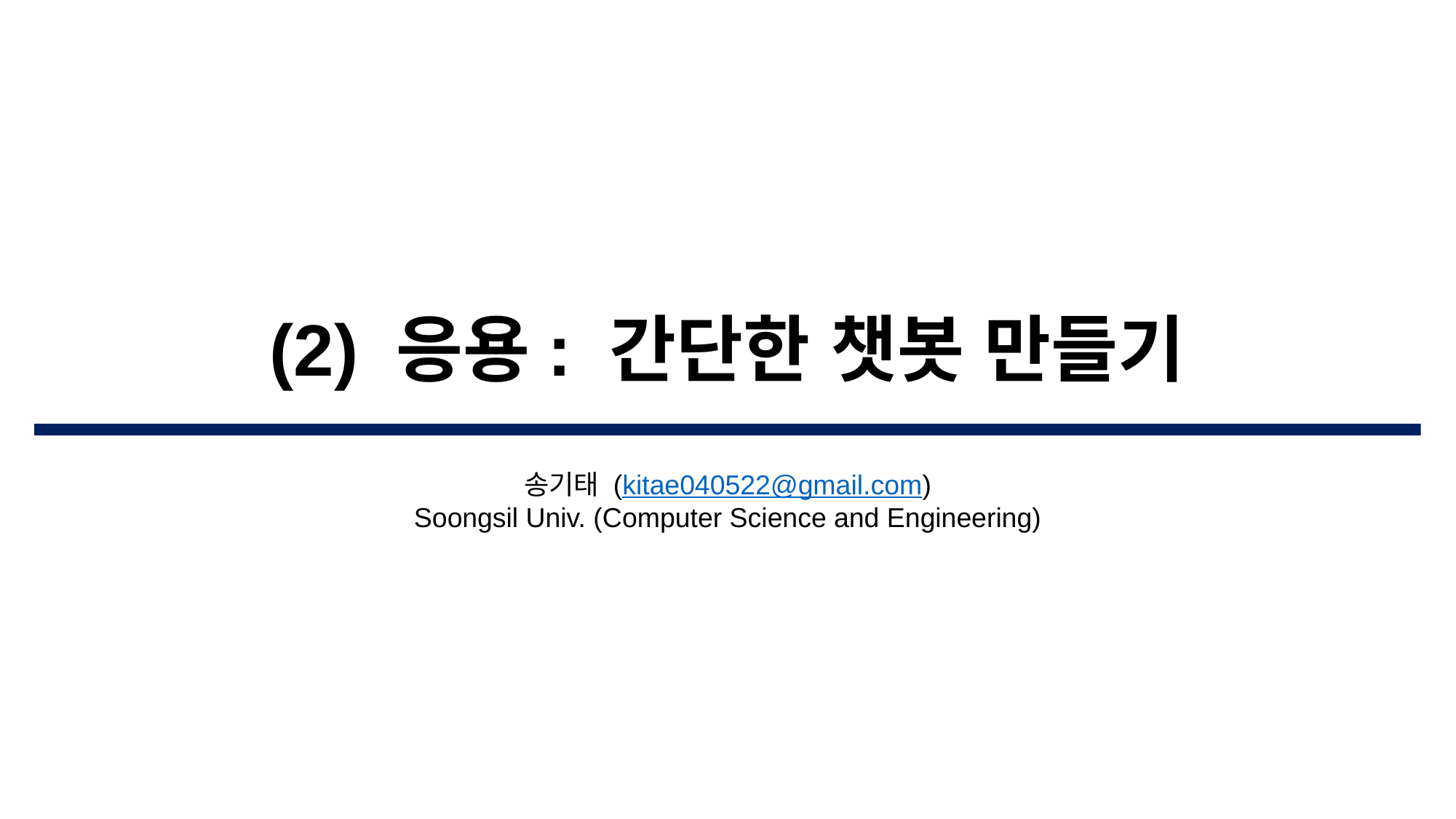

# (2) 응용: 간단한 챗봇 만들기

송기태 (kitae040522@gmail.com)
Soongsil Univ. (Computer Science and Engineering)​